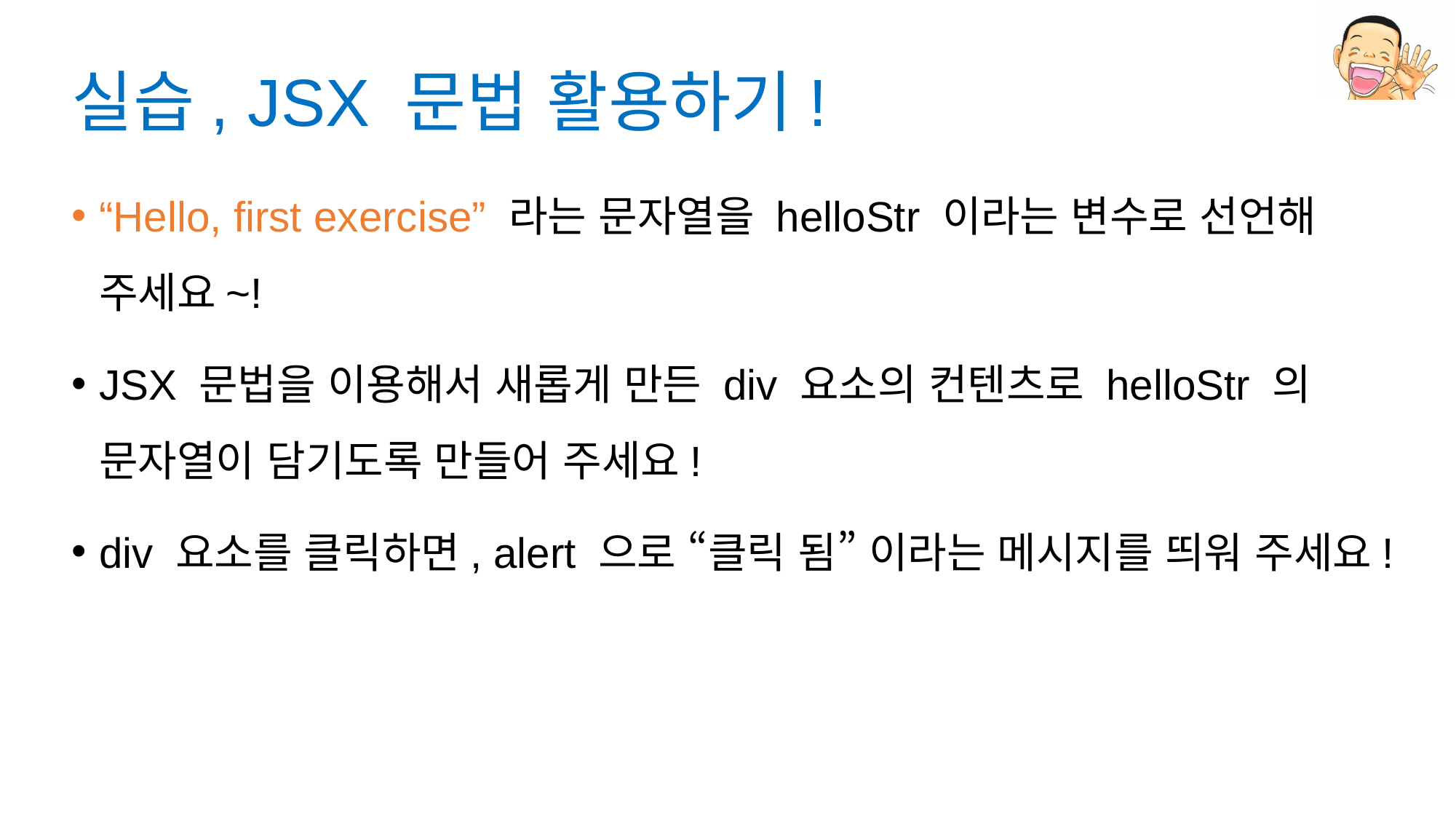

# 실습, JSX 문법 활용하기!
“Hello, first exercise” 라는 문자열을 helloStr 이라는 변수로 선언해 주세요~!
JSX 문법을 이용해서 새롭게 만든 div 요소의 컨텐츠로 helloStr 의 문자열이 담기도록 만들어 주세요!
div 요소를 클릭하면, alert 으로 “클릭 됨” 이라는 메시지를 띄워 주세요!